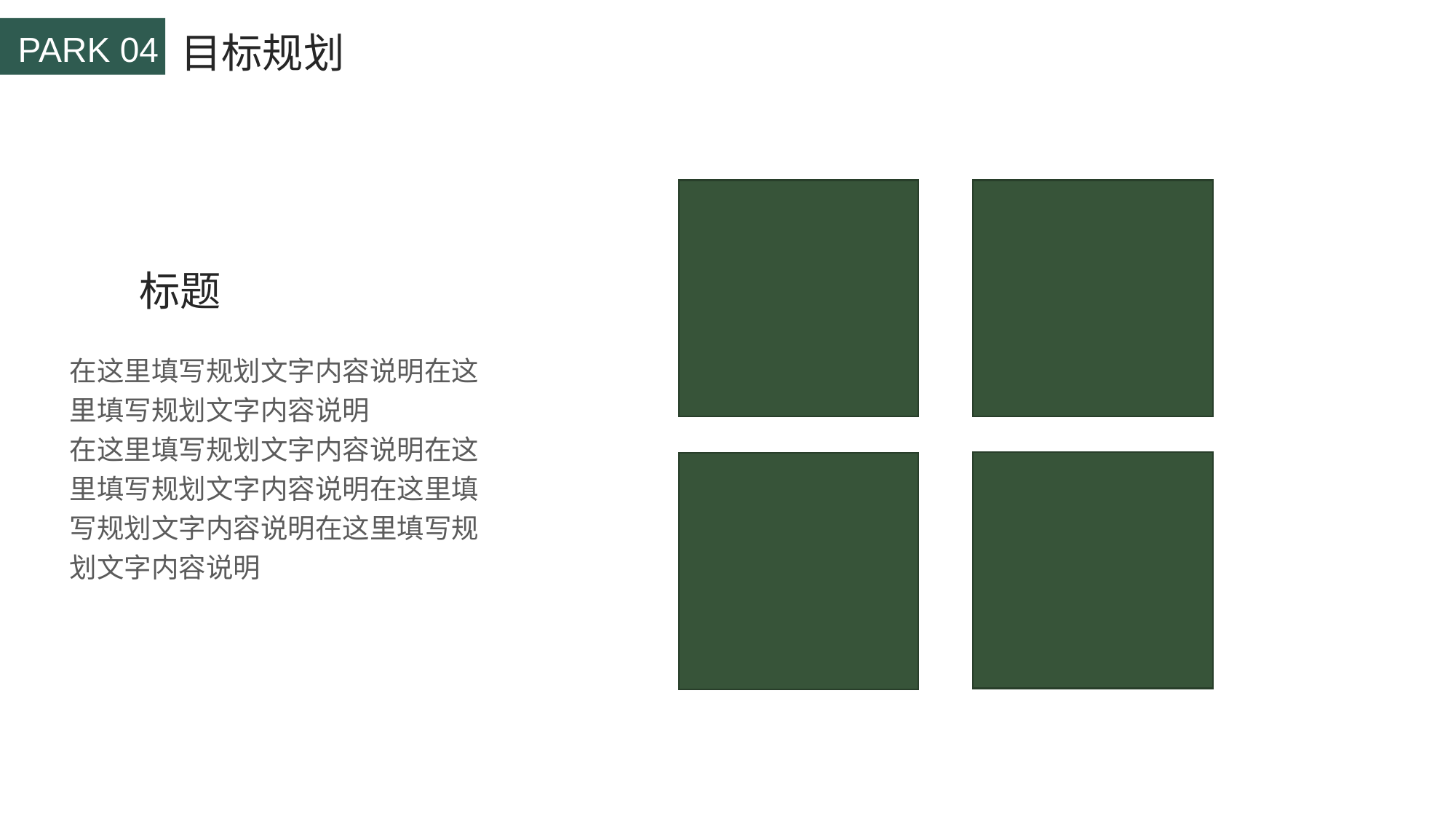

目标规划

标题
在这里填写规划文字内容说明在这里填写规划文字内容说明
在这里填写规划文字内容说明在这里填写规划文字内容说明在这里填写规划文字内容说明在这里填写规划文字内容说明